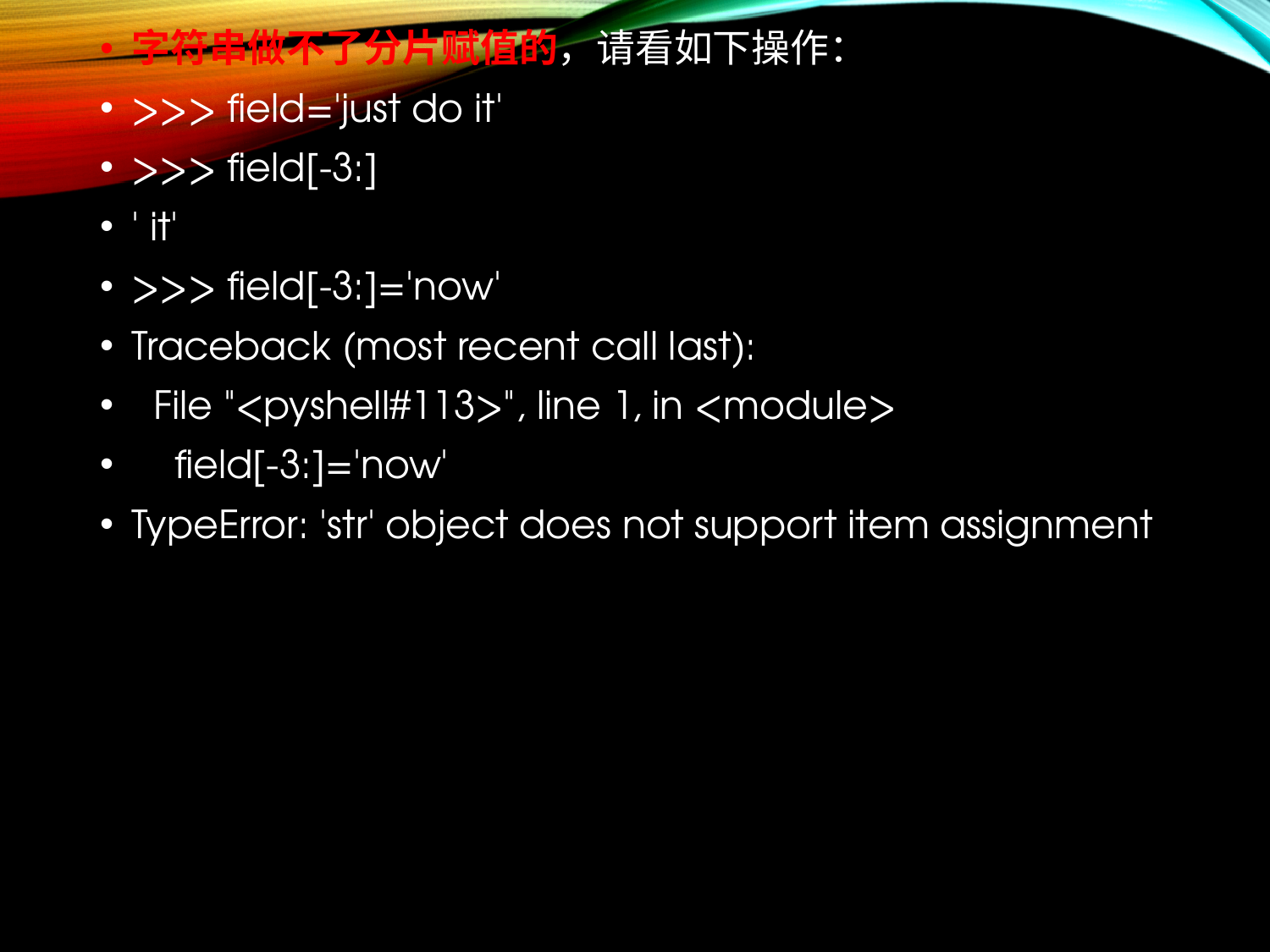

字符串做不了分片赋值的，请看如下操作：
>>> field='just do it'
>>> field[-3:]
' it'
>>> field[-3:]='now'
Traceback (most recent call last):
  File "<pyshell#113>", line 1, in <module>
    field[-3:]='now'
TypeError: 'str' object does not support item assignment